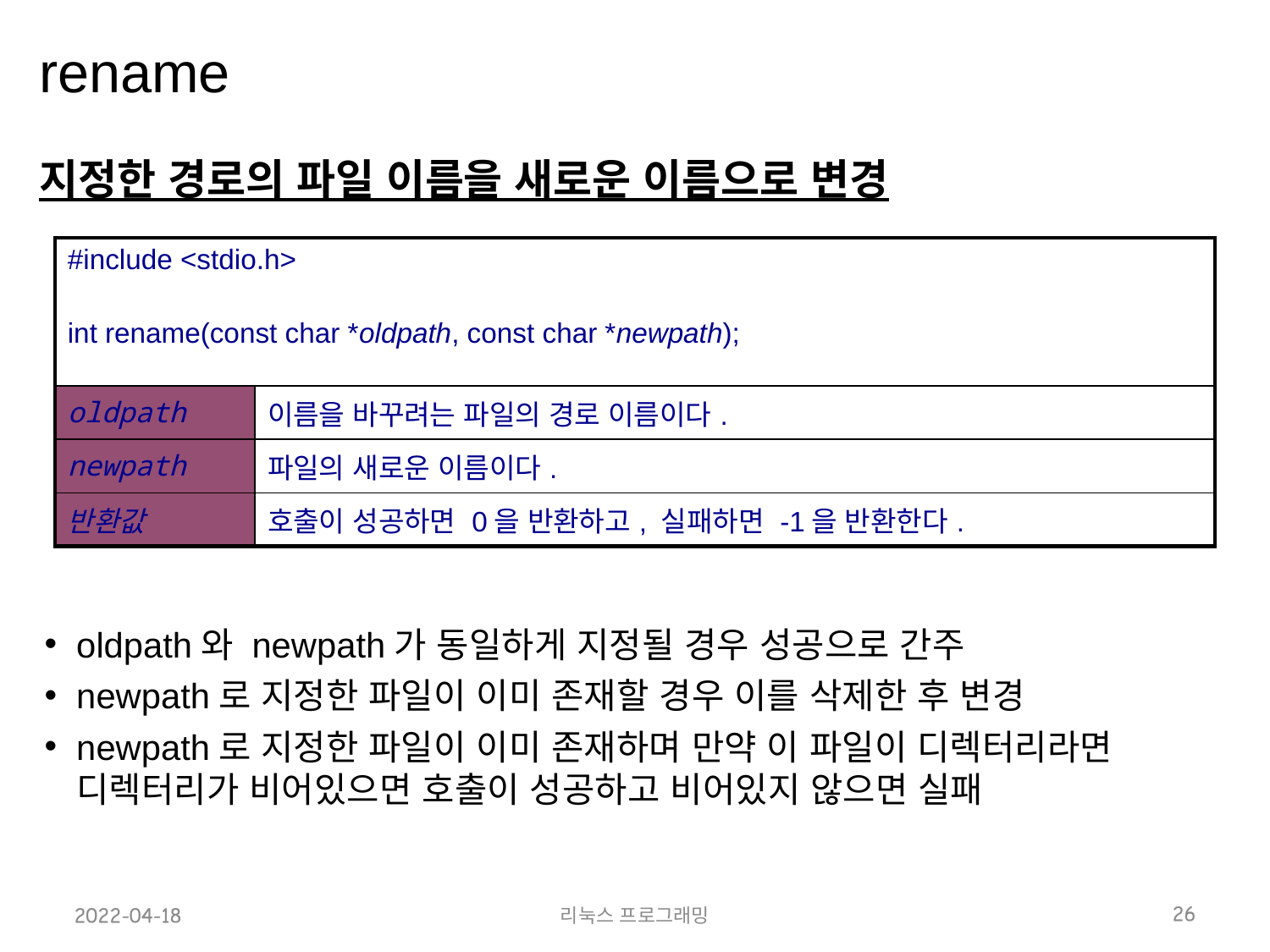

# rename
지정한 경로의 파일 이름을 새로운 이름으로 변경

oldpath와 newpath가 동일하게 지정될 경우 성공으로 간주
newpath로 지정한 파일이 이미 존재할 경우 이를 삭제한 후 변경
newpath로 지정한 파일이 이미 존재하며 만약 이 파일이 디렉터리라면 디렉터리가 비어있으면 호출이 성공하고 비어있지 않으면 실패

| #include <stdio.h> int rename(const char \*oldpath, const char \*newpath); |  |
| --- | --- |
| oldpath | 이름을 바꾸려는 파일의 경로 이름이다. |
| newpath | 파일의 새로운 이름이다. |
| 반환값 | 호출이 성공하면 0을 반환하고, 실패하면 -1을 반환한다. |
2022-04-18
리눅스 프로그래밍
26